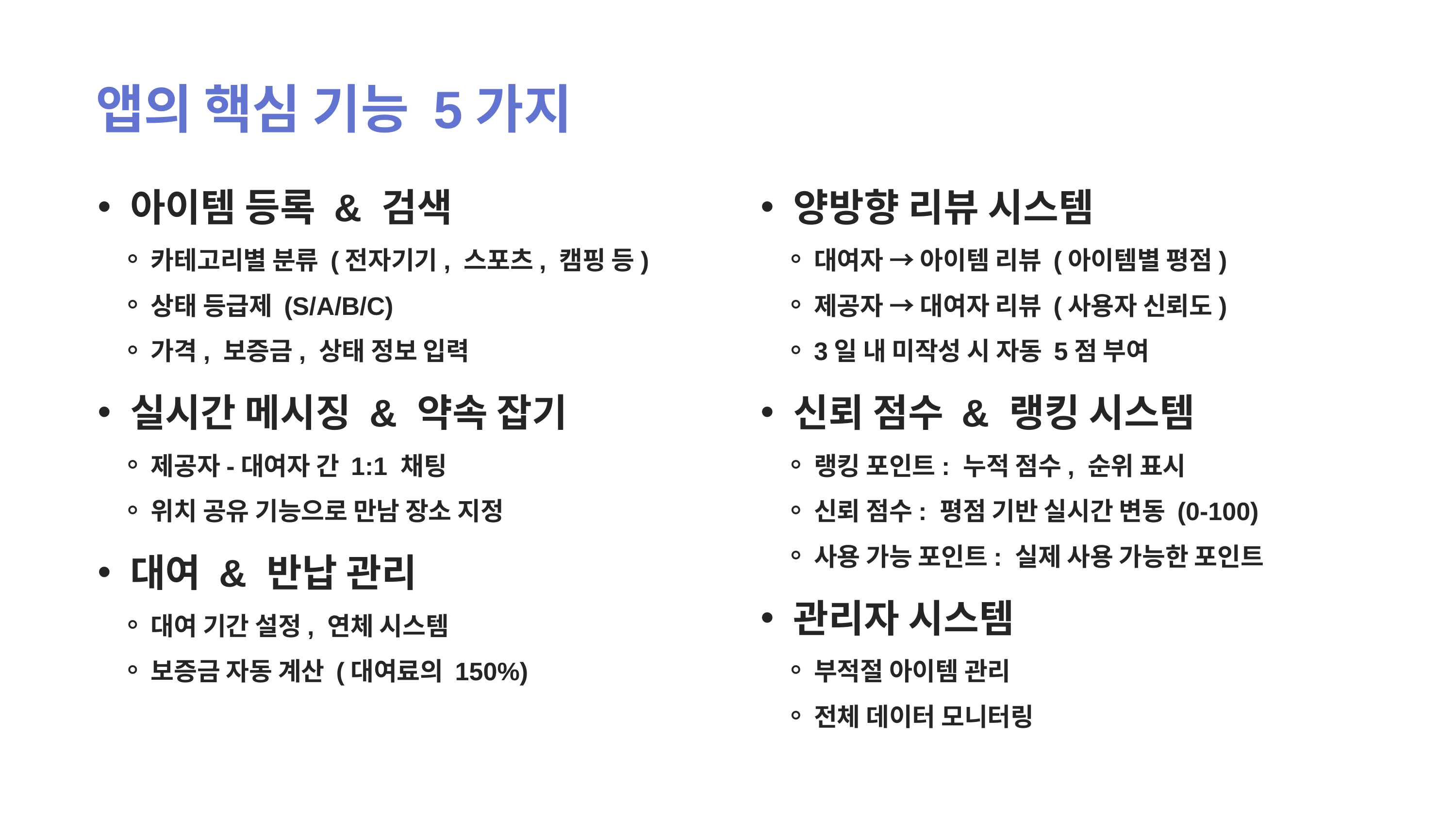

앱의 핵심 기능 5가지
아이템 등록 & 검색
카테고리별 분류 (전자기기, 스포츠, 캠핑 등)
상태 등급제 (S/A/B/C)
가격, 보증금, 상태 정보 입력
실시간 메시징 & 약속 잡기
제공자-대여자 간 1:1 채팅
위치 공유 기능으로 만남 장소 지정
대여 & 반납 관리
대여 기간 설정, 연체 시스템
보증금 자동 계산 (대여료의 150%)

양방향 리뷰 시스템
대여자 → 아이템 리뷰 (아이템별 평점)
제공자 → 대여자 리뷰 (사용자 신뢰도)
3일 내 미작성 시 자동 5점 부여
신뢰 점수 & 랭킹 시스템
랭킹 포인트: 누적 점수, 순위 표시
신뢰 점수: 평점 기반 실시간 변동 (0-100)
사용 가능 포인트: 실제 사용 가능한 포인트
관리자 시스템
부적절 아이템 관리
전체 데이터 모니터링